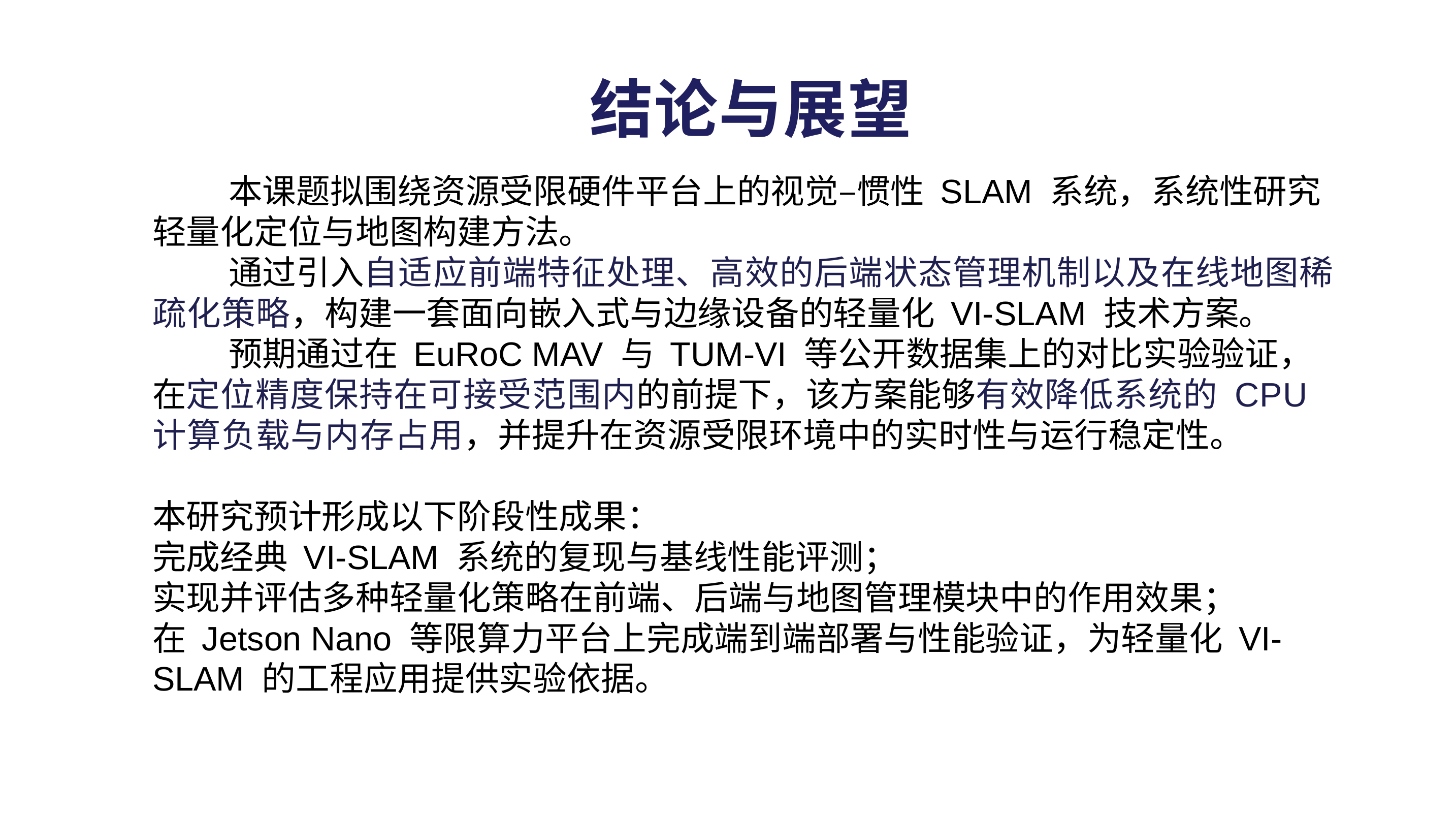

结论与展望

	本课题拟围绕资源受限硬件平台上的视觉–惯性 SLAM 系统，系统性研究轻量化定位与地图构建方法。
	通过引入自适应前端特征处理、高效的后端状态管理机制以及在线地图稀疏化策略，构建一套面向嵌入式与边缘设备的轻量化 VI-SLAM 技术方案。
	预期通过在 EuRoC MAV 与 TUM-VI 等公开数据集上的对比实验验证，在定位精度保持在可接受范围内的前提下，该方案能够有效降低系统的 CPU 计算负载与内存占用，并提升在资源受限环境中的实时性与运行稳定性。

本研究预计形成以下阶段性成果：
完成经典 VI-SLAM 系统的复现与基线性能评测；
实现并评估多种轻量化策略在前端、后端与地图管理模块中的作用效果；
在 Jetson Nano 等限算力平台上完成端到端部署与性能验证，为轻量化 VI-SLAM 的工程应用提供实验依据。